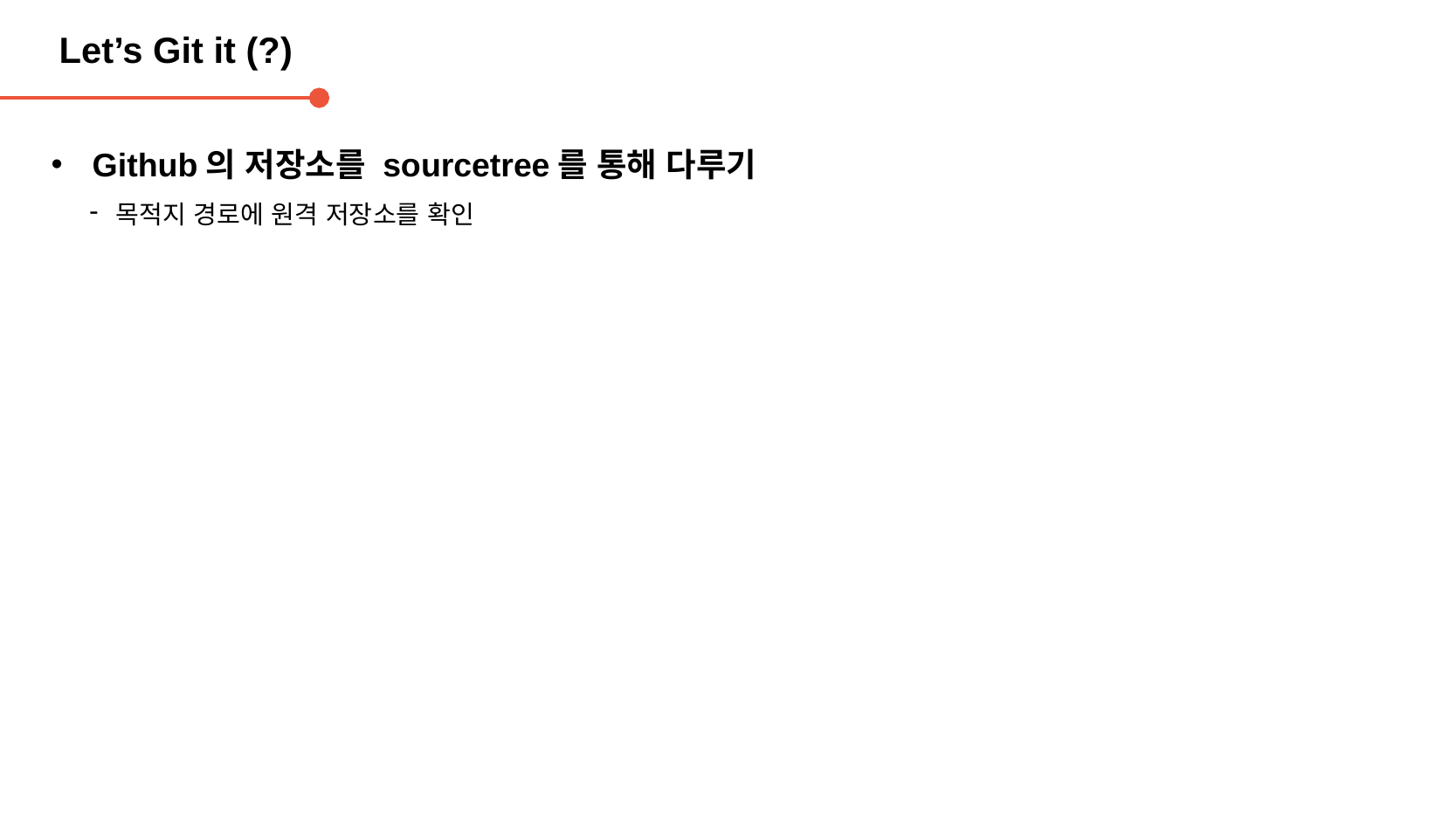

Let’s Git it (?)
Github의 저장소를 sourcetree를 통해 다루기
목적지 경로에 원격 저장소를 확인